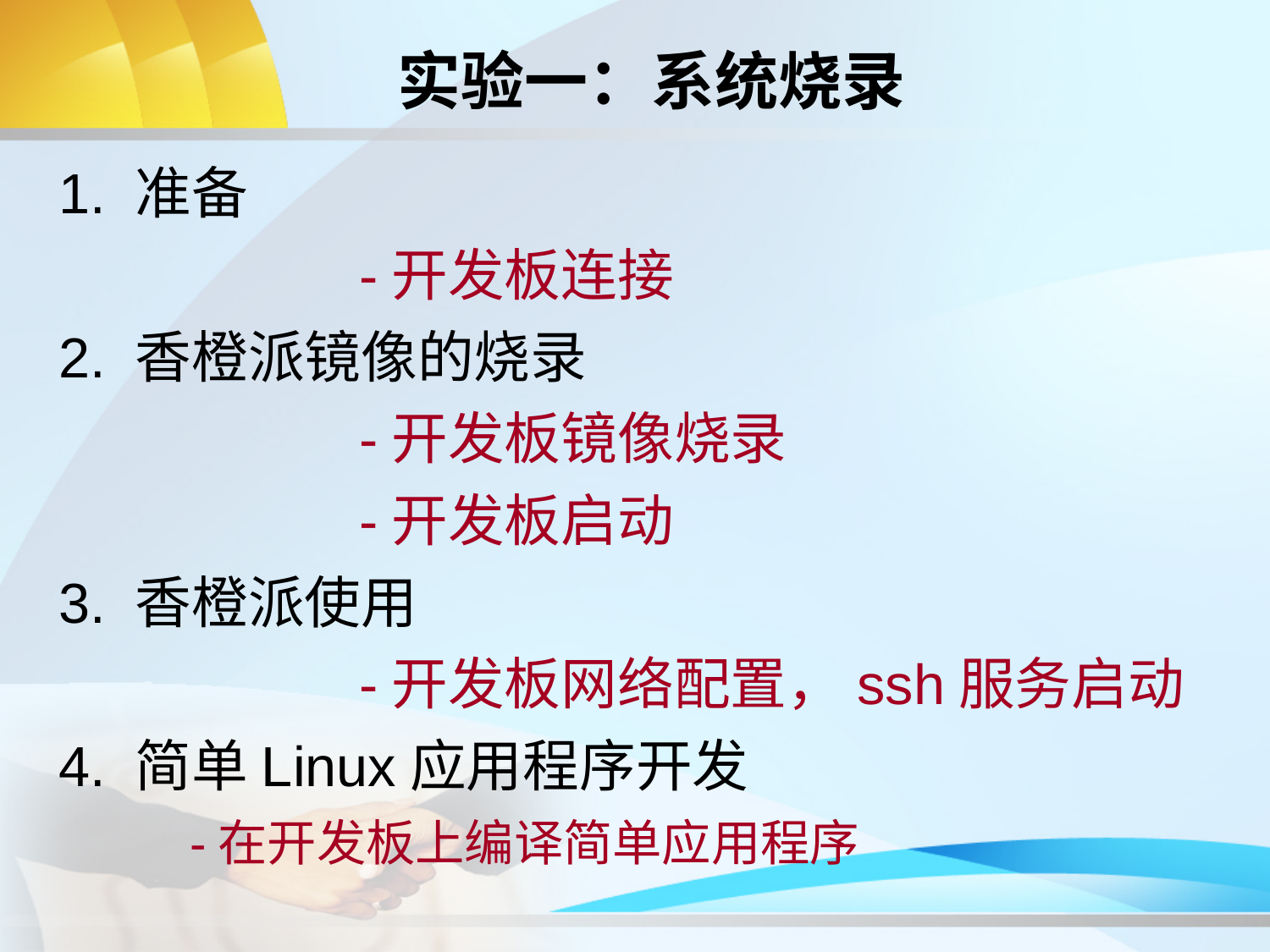

# 实验一：系统烧录
1. 准备
			-开发板连接
2. 香橙派镜像的烧录
			-开发板镜像烧录
			-开发板启动
3. 香橙派使用
			-开发板网络配置，ssh服务启动
4. 简单Linux应用程序开发
     -在开发板上编译简单应用程序